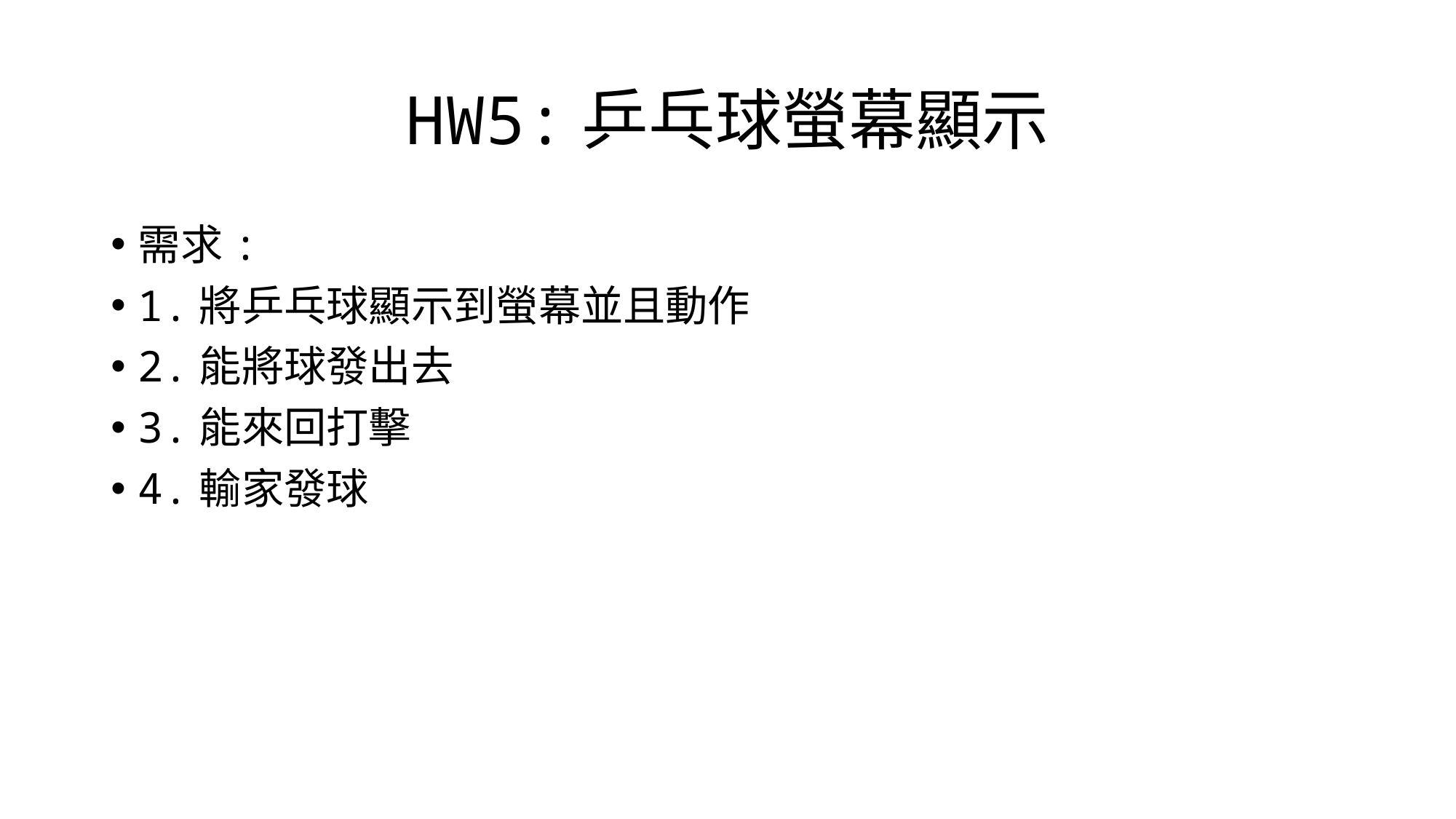

# HW5:乒乓球螢幕顯示
需求:
1.將乒乓球顯示到螢幕並且動作
2.能將球發出去
3.能來回打擊
4.輸家發球